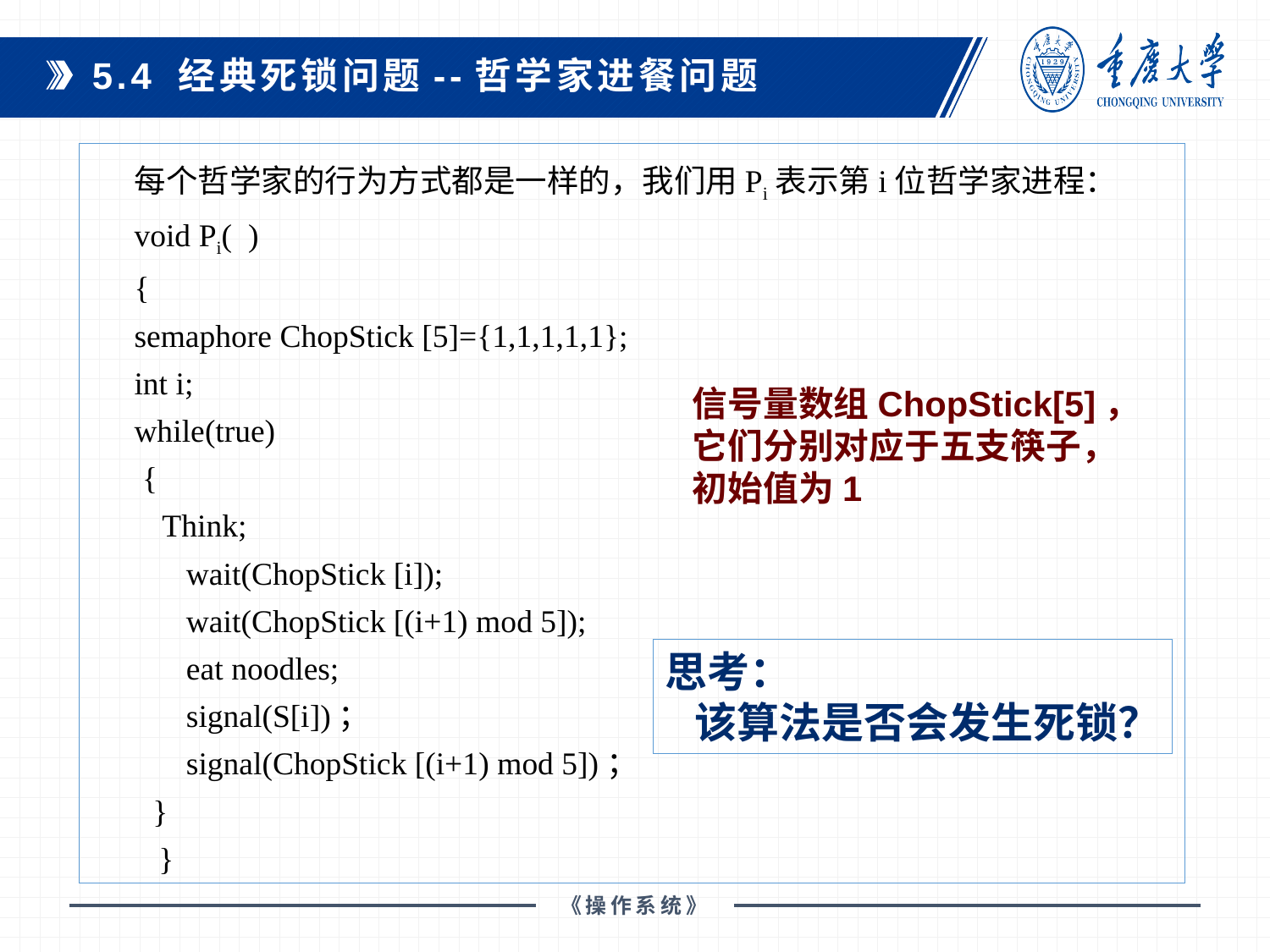

5.4 经典死锁问题--哲学家进餐问题
每个哲学家的行为方式都是一样的，我们用Pi表示第i位哲学家进程：
void Pi(  )
{
semaphore ChopStick [5]={1,1,1,1,1};
int i;
while(true)
 {
Think;
   wait(ChopStick [i]);
   wait(ChopStick [(i+1) mod 5]);
   eat noodles;
   signal(S[i])；
   signal(ChopStick [(i+1) mod 5])；
}
      }
信号量数组ChopStick[5]，
它们分别对应于五支筷子，
初始值为1
思考：
  该算法是否会发生死锁？